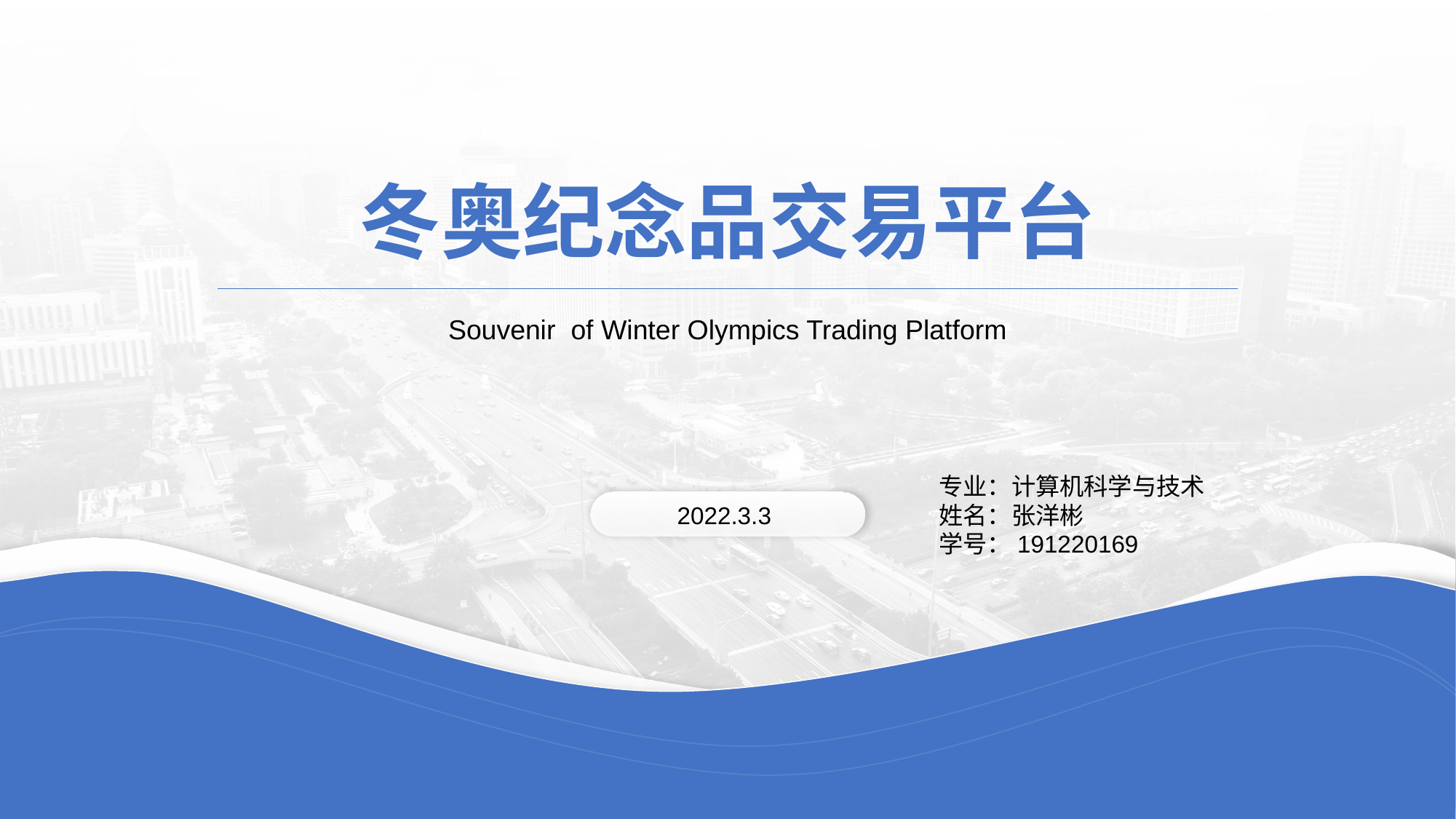

冬奥纪念品交易平台
Souvenir  of Winter Olympics Trading Platform
专业：计算机科学与技术
姓名：张洋彬
学号：191220169
2022.3.3